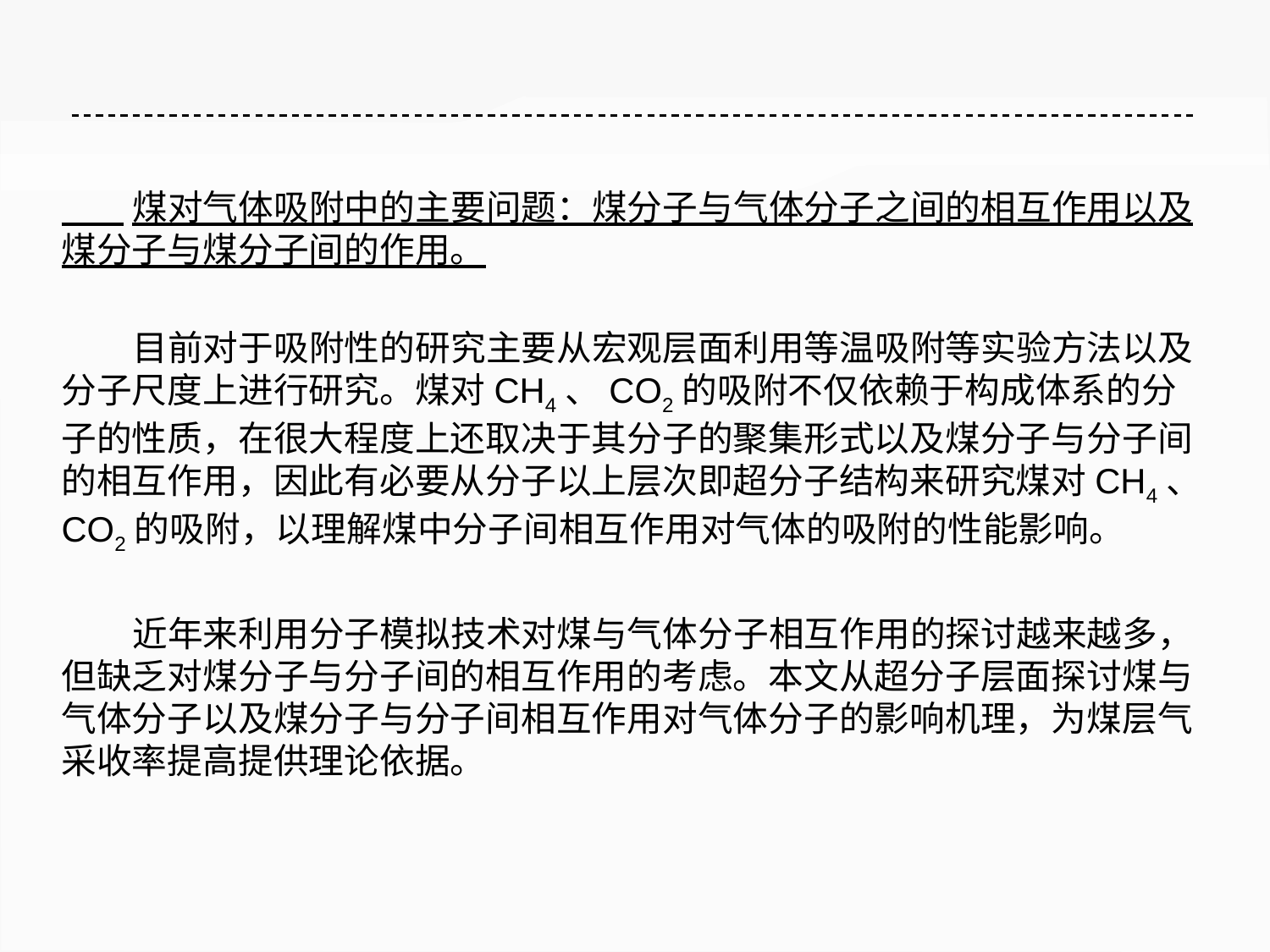

煤对气体吸附中的主要问题：煤分子与气体分子之间的相互作用以及煤分子与煤分子间的作用。

        目前对于吸附性的研究主要从宏观层面利用等温吸附等实验方法以及分子尺度上进行研究。煤对CH4、CO2的吸附不仅依赖于构成体系的分子的性质，在很大程度上还取决于其分子的聚集形式以及煤分子与分子间的相互作用，因此有必要从分子以上层次即超分子结构来研究煤对CH4、CO2的吸附，以理解煤中分子间相互作用对气体的吸附的性能影响。

        近年来利用分子模拟技术对煤与气体分子相互作用的探讨越来越多，但缺乏对煤分子与分子间的相互作用的考虑。本文从超分子层面探讨煤与气体分子以及煤分子与分子间相互作用对气体分子的影响机理，为煤层气采收率提高提供理论依据。